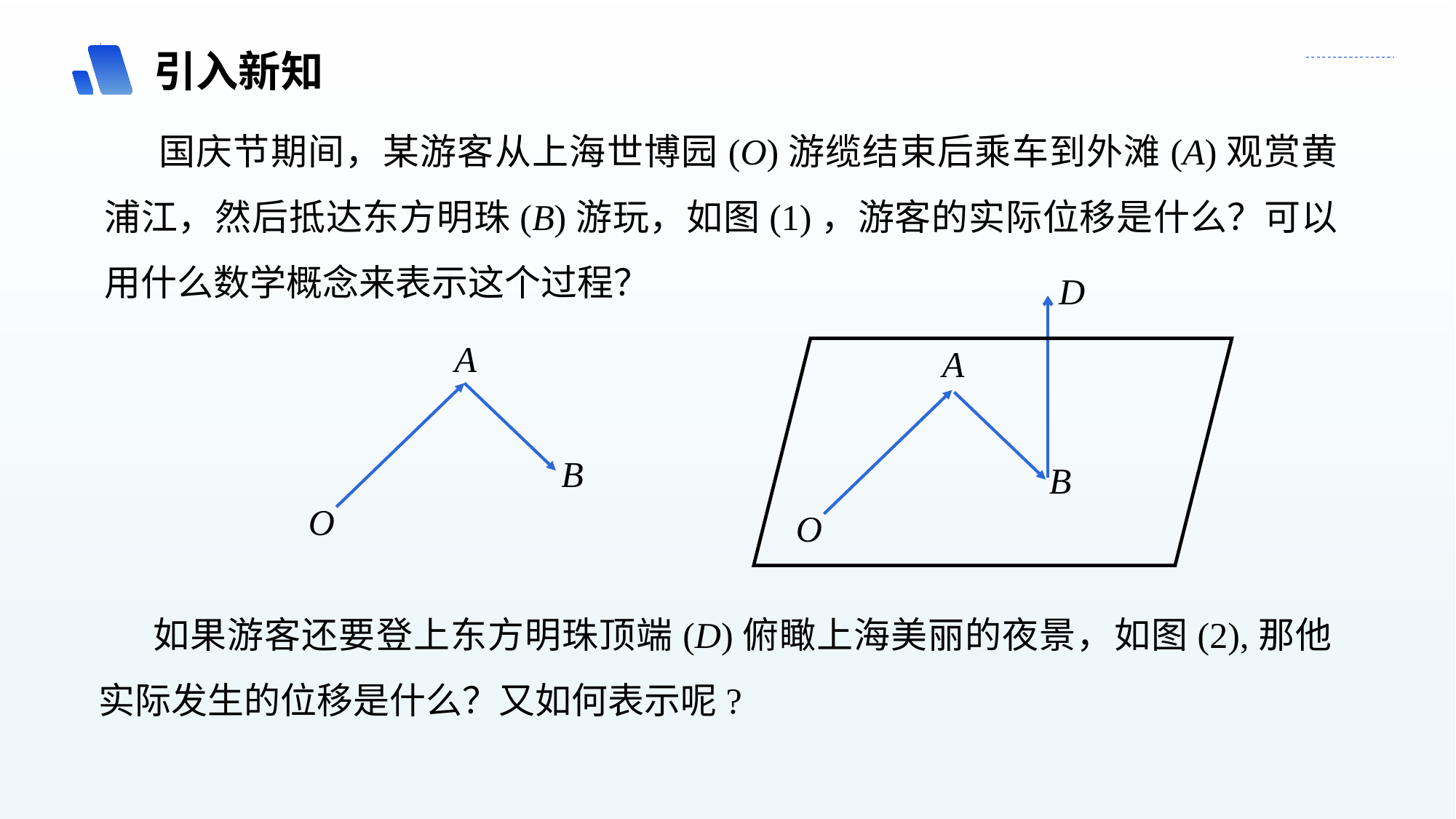

引入新知

国庆节期间，某游客从上海世博园(O)游缆结束后乘车到外滩(A)观赏黄浦江，然后抵达东方明珠(B)游玩，如图(1)，游客的实际位移是什么？可以用什么数学概念来表示这个过程？
D
A
B
O

A
B
O
如果游客还要登上东方明珠顶端(D)俯瞰上海美丽的夜景，如图(2),那他实际发生的位移是什么？又如何表示呢?